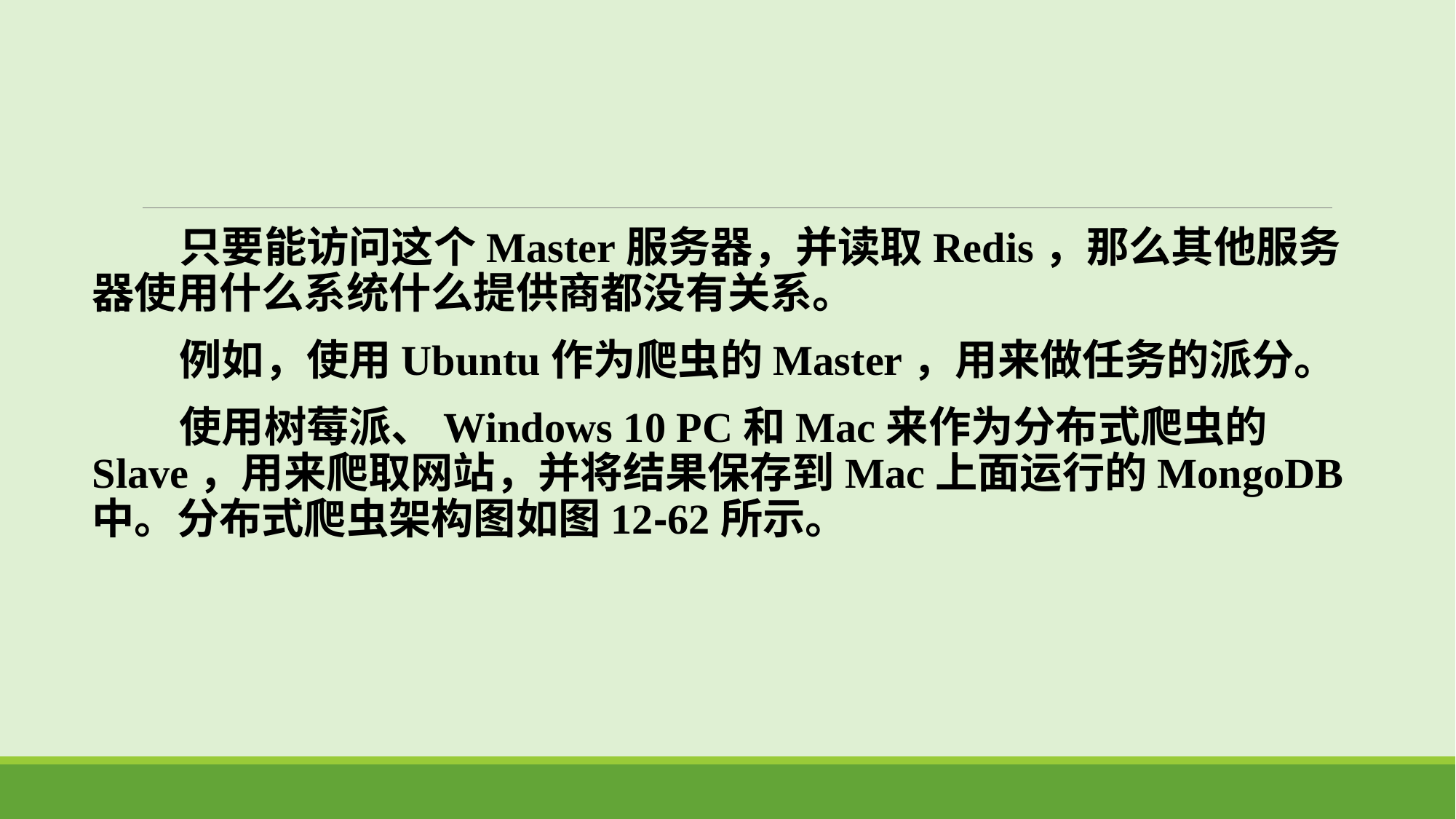

只要能访问这个Master服务器，并读取Redis，那么其他服务器使用什么系统什么提供商都没有关系。
        例如，使用Ubuntu作为爬虫的Master，用来做任务的派分。
        使用树莓派、Windows 10 PC和Mac来作为分布式爬虫的Slave，用来爬取网站，并将结果保存到Mac上面运行的MongoDB中。分布式爬虫架构图如图12-62所示。